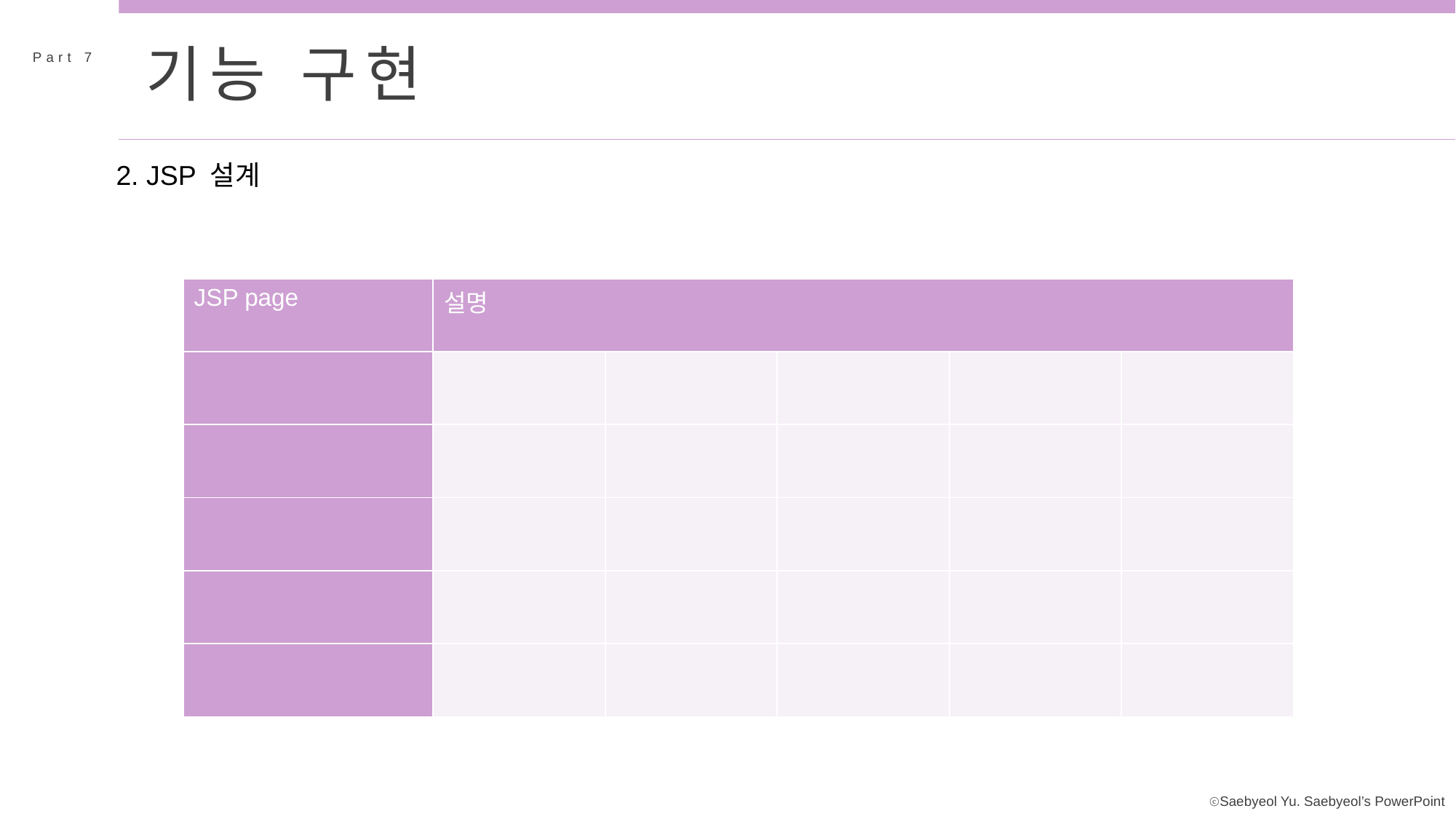

기능 구현
Part 7
2. JSP 설계
| JSP page | 설명 |  |  |  |  |
| --- | --- | --- | --- | --- | --- |
|  |  |  |  |  |  |
|  |  |  |  |  |  |
|  |  |  |  |  |  |
|  |  |  |  |  |  |
|  |  |  |  |  |  |